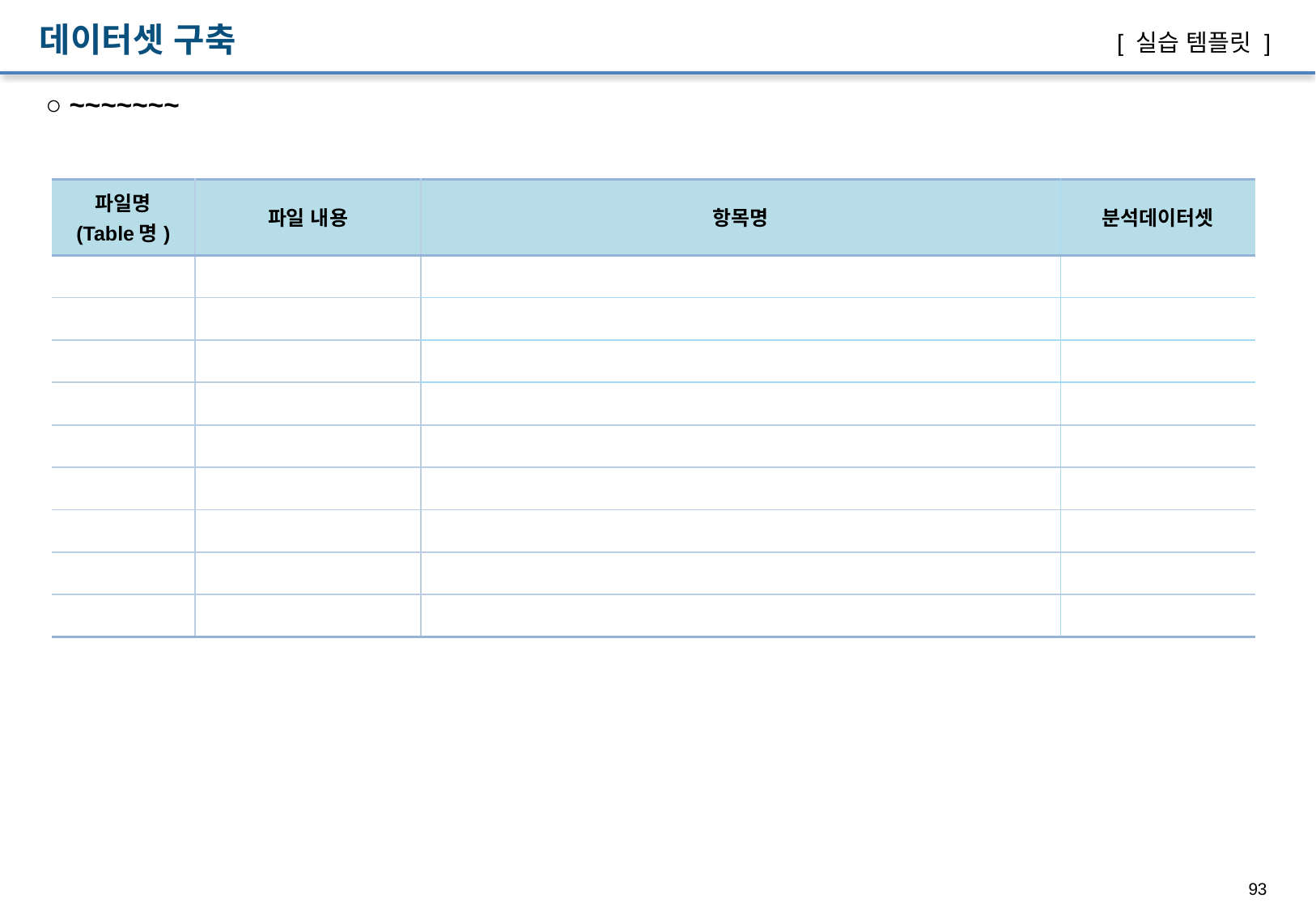

데이터셋 구축
[ 실습 템플릿 ]
○ ~~~~~~~
| 파일명 (Table명) | 파일 내용 | 항목명 | 분석데이터셋 |
| --- | --- | --- | --- |
|  |  |  |  |
|  |  |  |  |
|  |  |  |  |
|  |  |  |  |
|  |  |  |  |
|  |  |  |  |
|  |  |  |  |
|  |  |  |  |
|  |  |  |  |
93